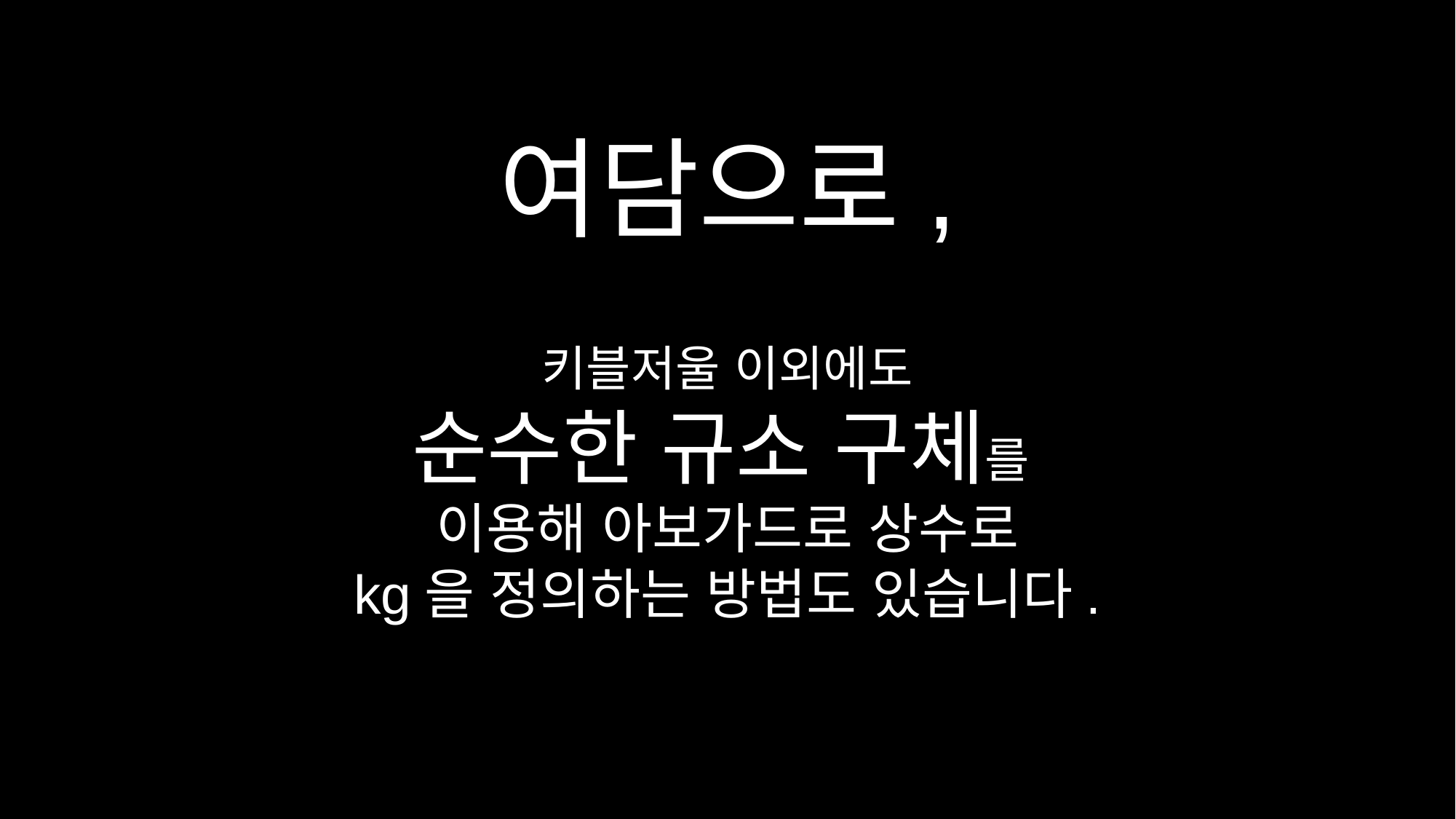

여담으로,
키블저울 이외에도
순수한 규소 구체를
이용해 아보가드로 상수로
kg을 정의하는 방법도 있습니다.